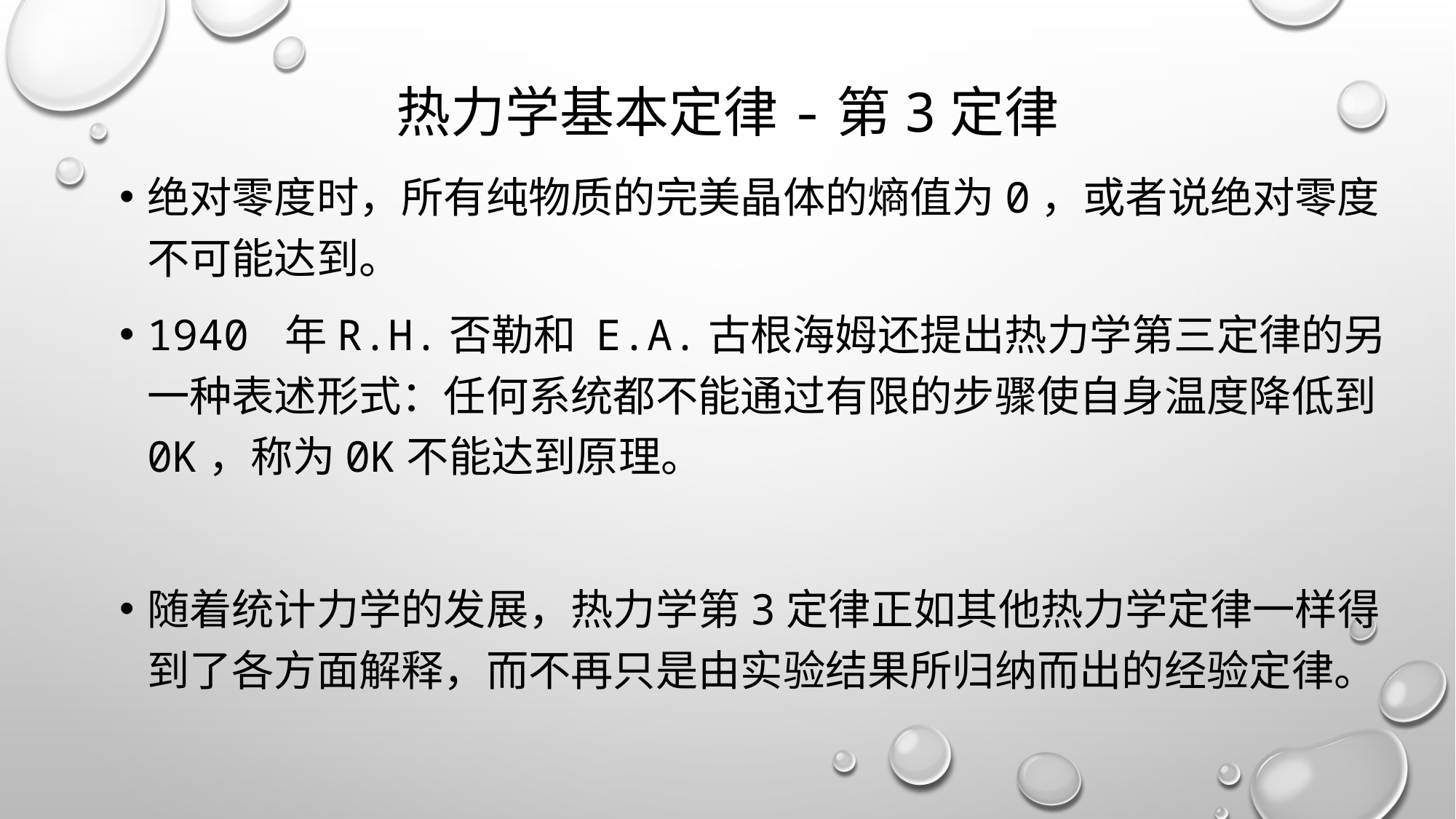

# 热力学基本定律-第3定律
绝对零度时，所有纯物质的完美晶体的熵值为0，或者说绝对零度不可能达到。
1940 年R.H.否勒和 E.A.古根海姆还提出热力学第三定律的另一种表述形式：任何系统都不能通过有限的步骤使自身温度降低到0K，称为0K不能达到原理。

随着统计力学的发展，热力学第3定律正如其他热力学定律一样得到了各方面解释，而不再只是由实验结果所归纳而出的经验定律。